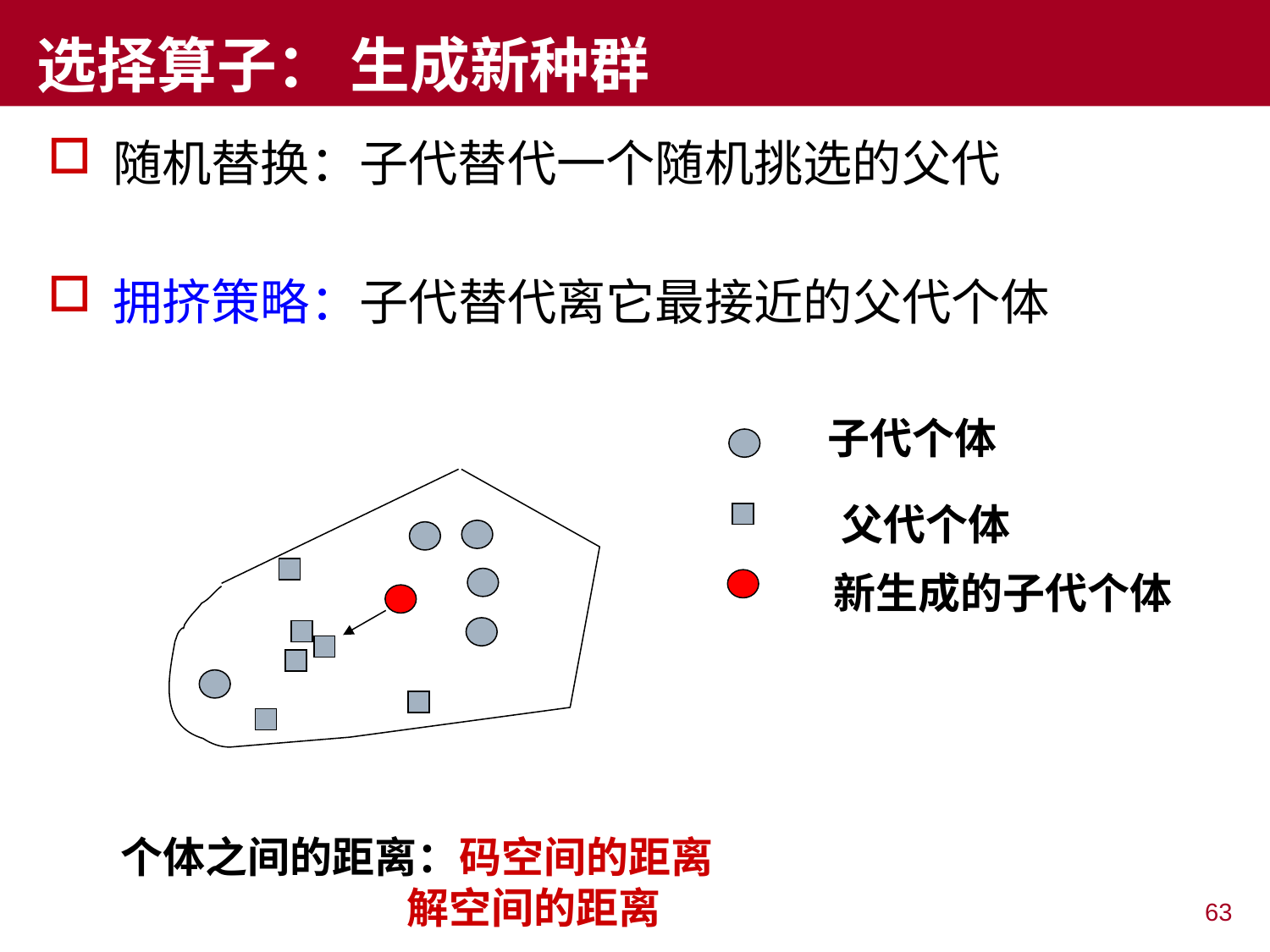

# 选择算子： 生成新种群
随机替换：子代替代一个随机挑选的父代

拥挤策略：子代替代离它最接近的父代个体
子代个体

父代个体

新生成的子代个体

个体之间的距离：码空间的距离
                             解空间的距离
63